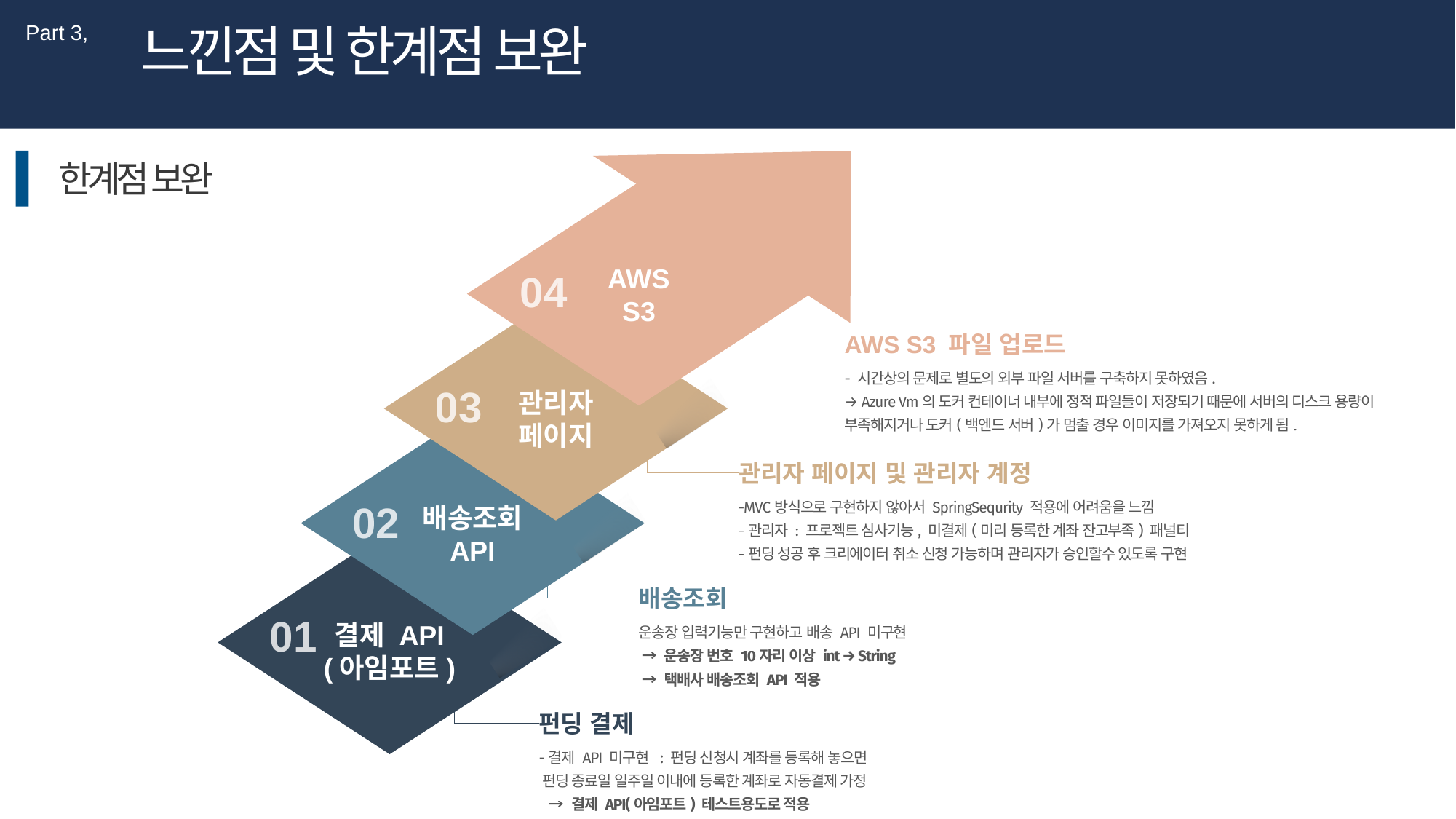

느낀점 및 한계점 보완
Part 3,

AWS
S3

한계점 보완
04

관리자
페이지
AWS S3 파일 업로드
- 시간상의 문제로 별도의 외부 파일 서버를 구축하지 못하였음.
→ Azure Vm의 도커 컨테이너 내부에 정적 파일들이 저장되기 때문에 서버의 디스크 용량이 부족해지거나 도커(백엔드 서버)가 멈출 경우 이미지를 가져오지 못하게 됨.

03

배송조회 API
관리자 페이지 및 관리자 계정
-MVC방식으로 구현하지 않아서 SpringSequrity 적용에 어려움을 느낌
-관리자 : 프로젝트 심사기능, 미결제(미리 등록한 계좌 잔고부족) 패널티
-펀딩 성공 후 크리에이터 취소 신청 가능하며 관리자가 승인할수 있도록 구현

02

결제 API
(아임포트)
배송조회
운송장 입력기능만 구현하고 배송 API 미구현
 → 운송장 번호 10자리 이상 int → String
 → 택배사 배송조회 API 적용
01

펀딩 결제
-결제 API 미구현  : 펀딩 신청시 계좌를 등록해 놓으면
 펀딩 종료일 일주일 이내에 등록한 계좌로 자동결제 가정
   → 결제 API(아임포트) 테스트용도로 적용